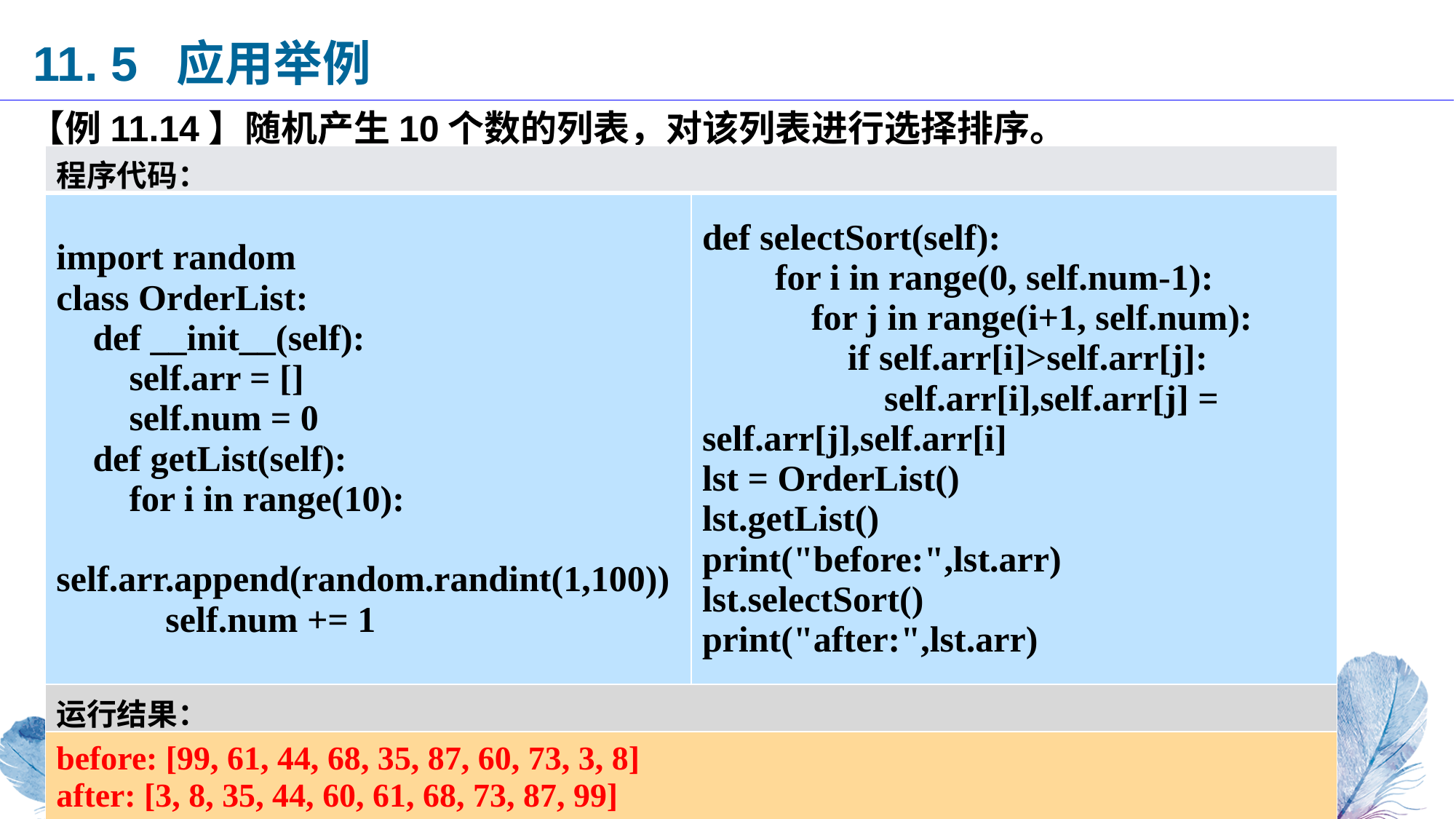

11. 5  应用举例
【例11.14】随机产生10个数的列表，对该列表进行选择排序。
| 程序代码： |  |
| --- | --- |
| import random class OrderList: def \_\_init\_\_(self): self.arr = [] self.num = 0 def getList(self): for i in range(10): self.arr.append(random.randint(1,100)) self.num += 1 | def selectSort(self): for i in range(0, self.num-1): for j in range(i+1, self.num): if self.arr[i]>self.arr[j]: self.arr[i],self.arr[j] = self.arr[j],self.arr[i] lst = OrderList() lst.getList() print("before:",lst.arr) lst.selectSort() print("after:",lst.arr) |
| 运行结果： |  |
| before: [99, 61, 44, 68, 35, 87, 60, 73, 3, 8] after: [3, 8, 35, 44, 60, 61, 68, 73, 87, 99] |  |